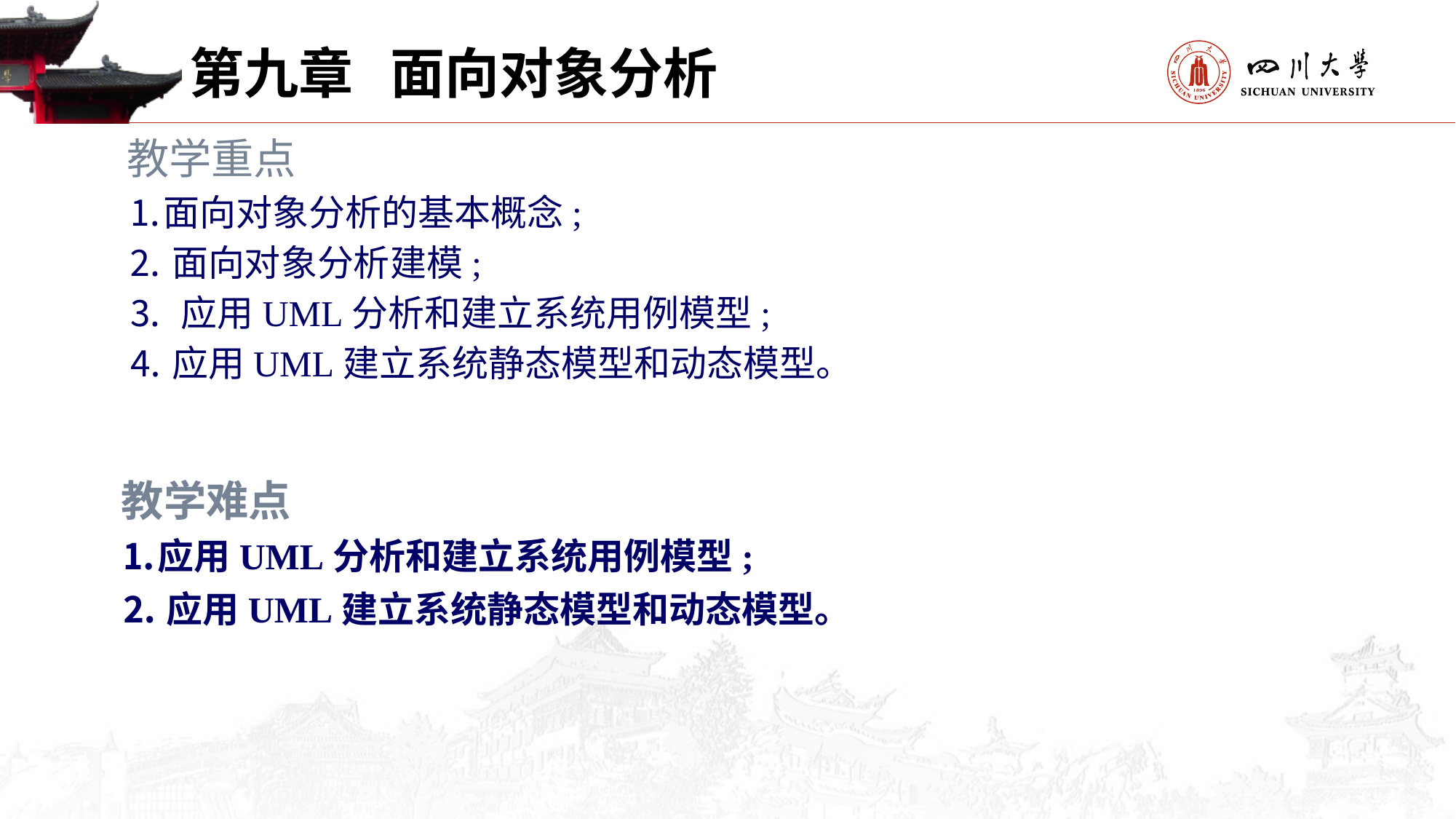

第九章   面向对象分析

教学重点
⒈面向对象分析的基本概念;
⒉面向对象分析建模;
⒊ 应用UML分析和建立系统用例模型;
⒋应用UML建立系统静态模型和动态模型。
教学难点
⒈应用UML分析和建立系统用例模型;
⒉应用UML建立系统静态模型和动态模型。